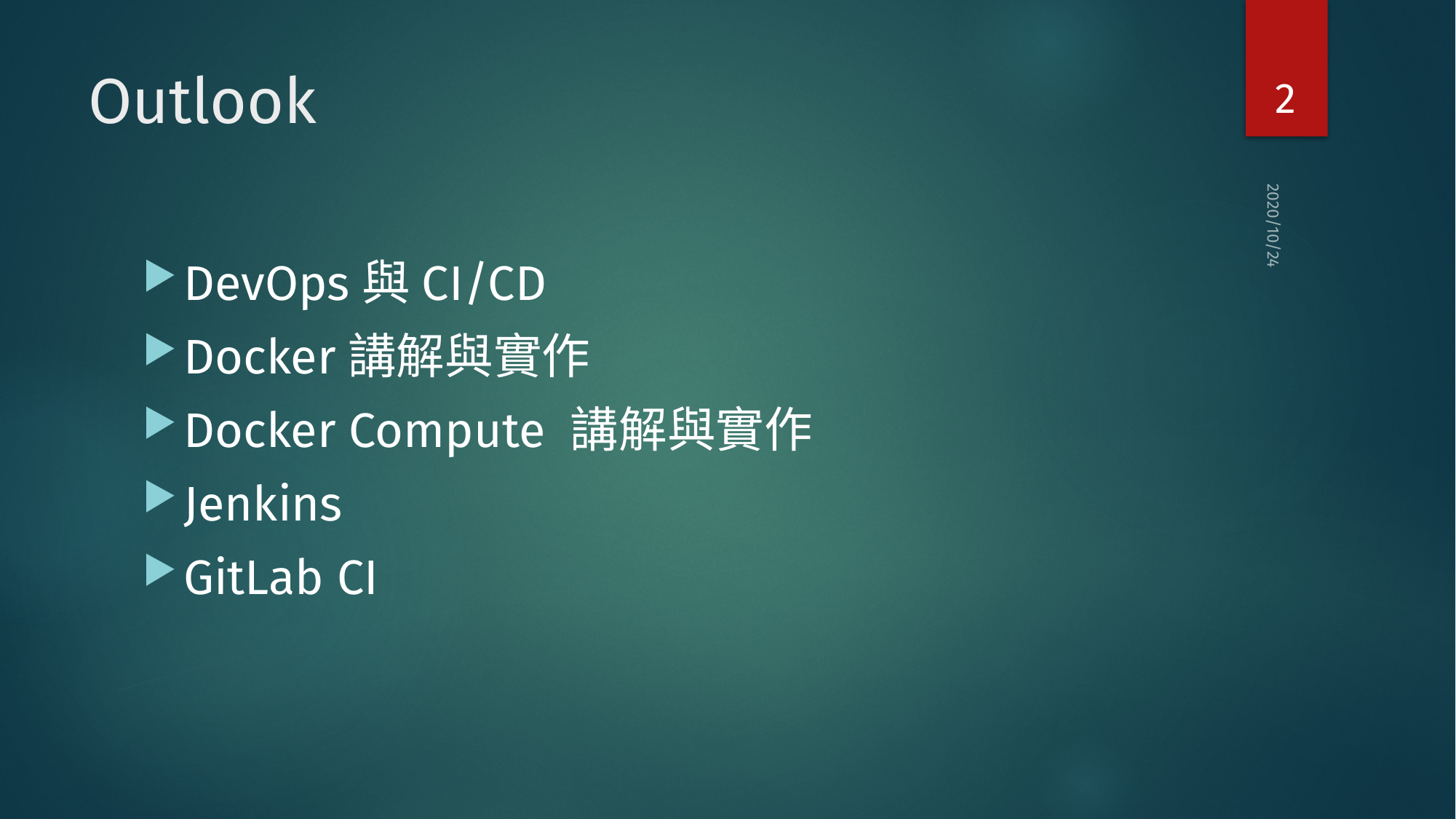

2
# Outlook
2020/10/24
DevOps與CI/CD
Docker講解與實作
Docker Compute 講解與實作
Jenkins
GitLab CI